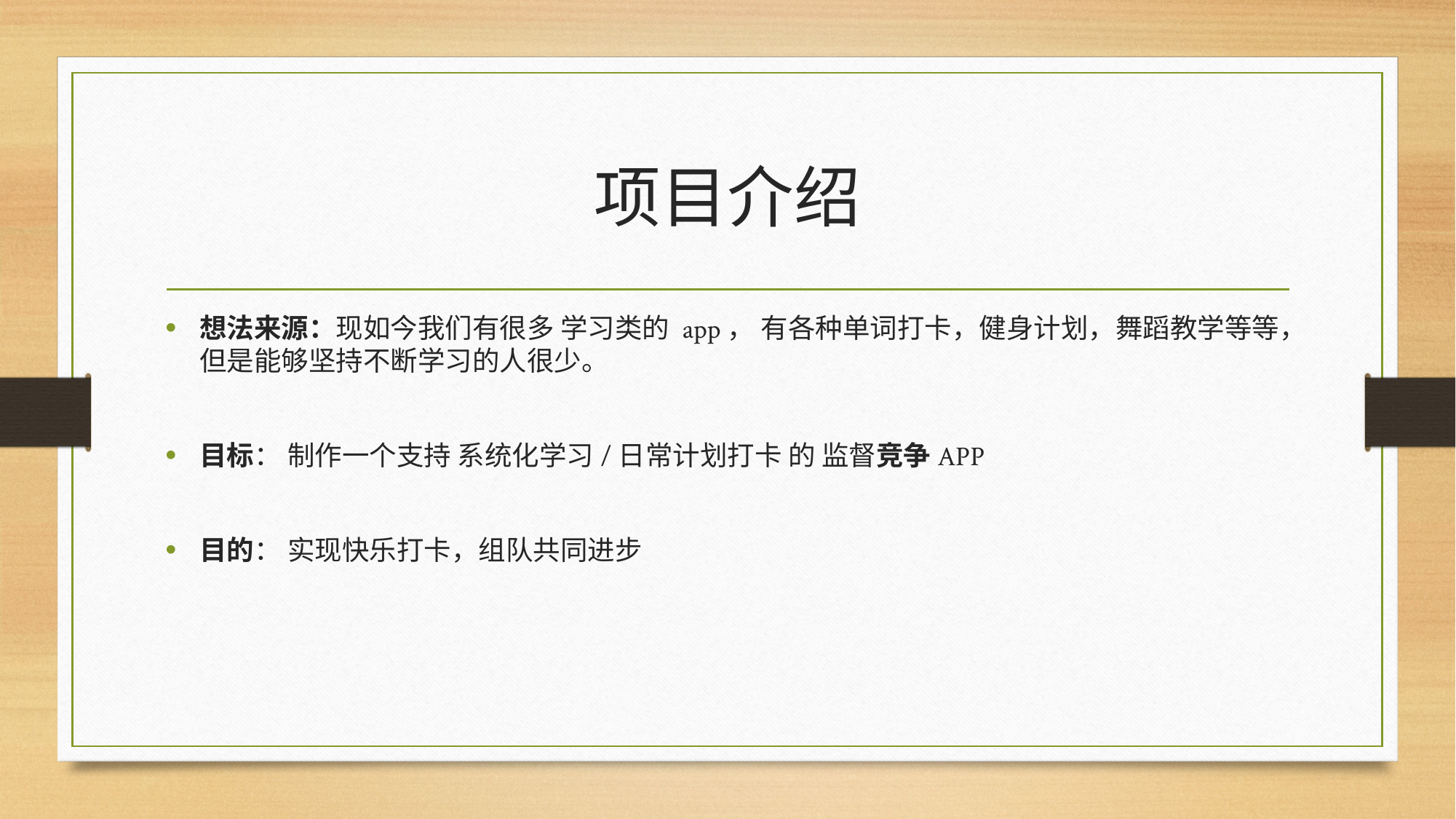

# 项目介绍
想法来源：现如今我们有很多 学习类的 app， 有各种单词打卡，健身计划，舞蹈教学等等，但是能够坚持不断学习的人很少。

目标： 制作一个支持 系统化学习/日常计划打卡 的 监督竞争APP

目的： 实现快乐打卡，组队共同进步